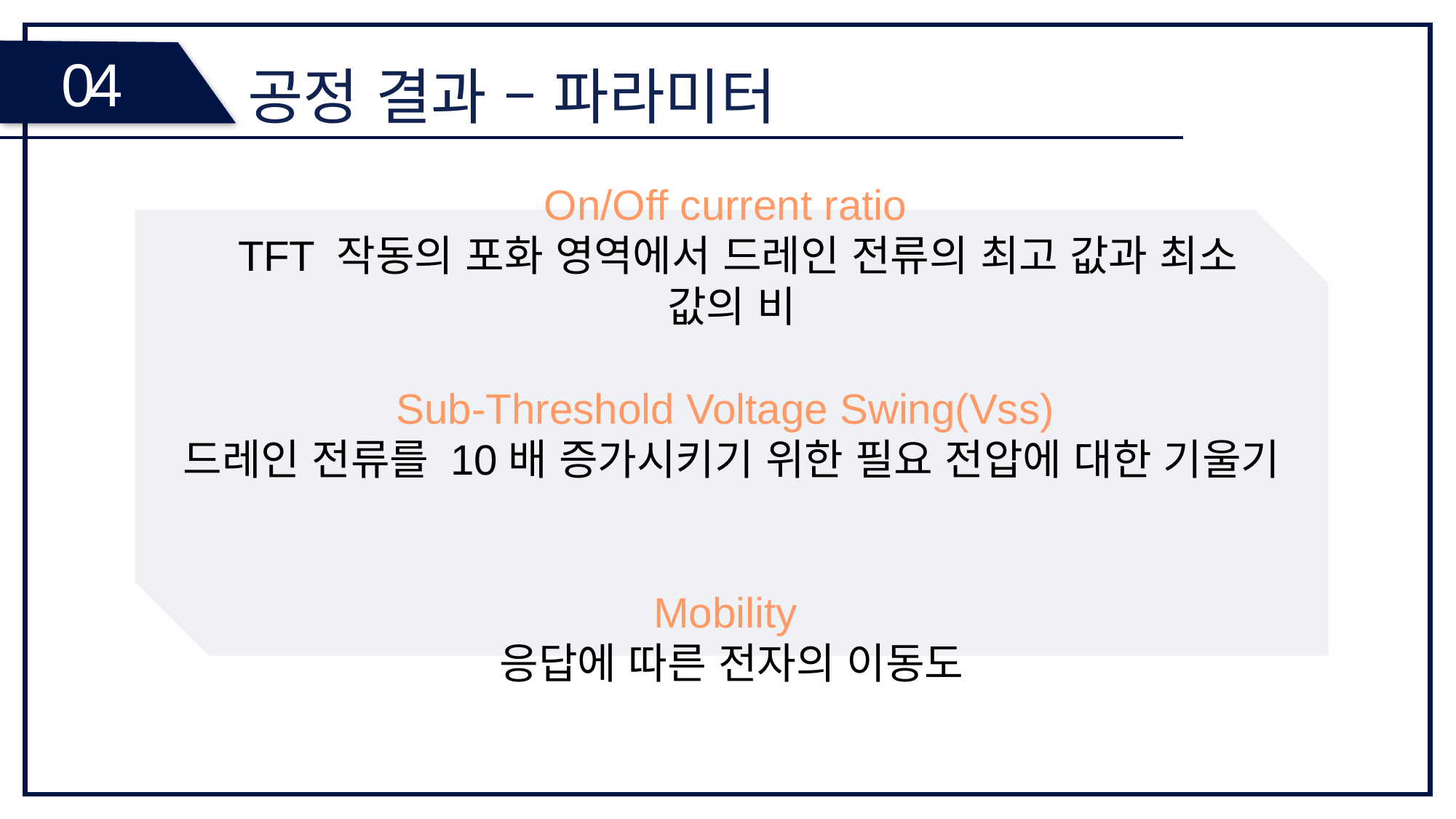

04
공정 결과 – 파라미터
On/Off current ratio
 TFT 작동의 포화 영역에서 드레인 전류의 최고 값과 최소 값의 비

Sub-Threshold Voltage Swing(Vss)
드레인 전류를 10배 증가시키기 위한 필요 전압에 대한 기울기

Mobility
응답에 따른 전자의 이동도